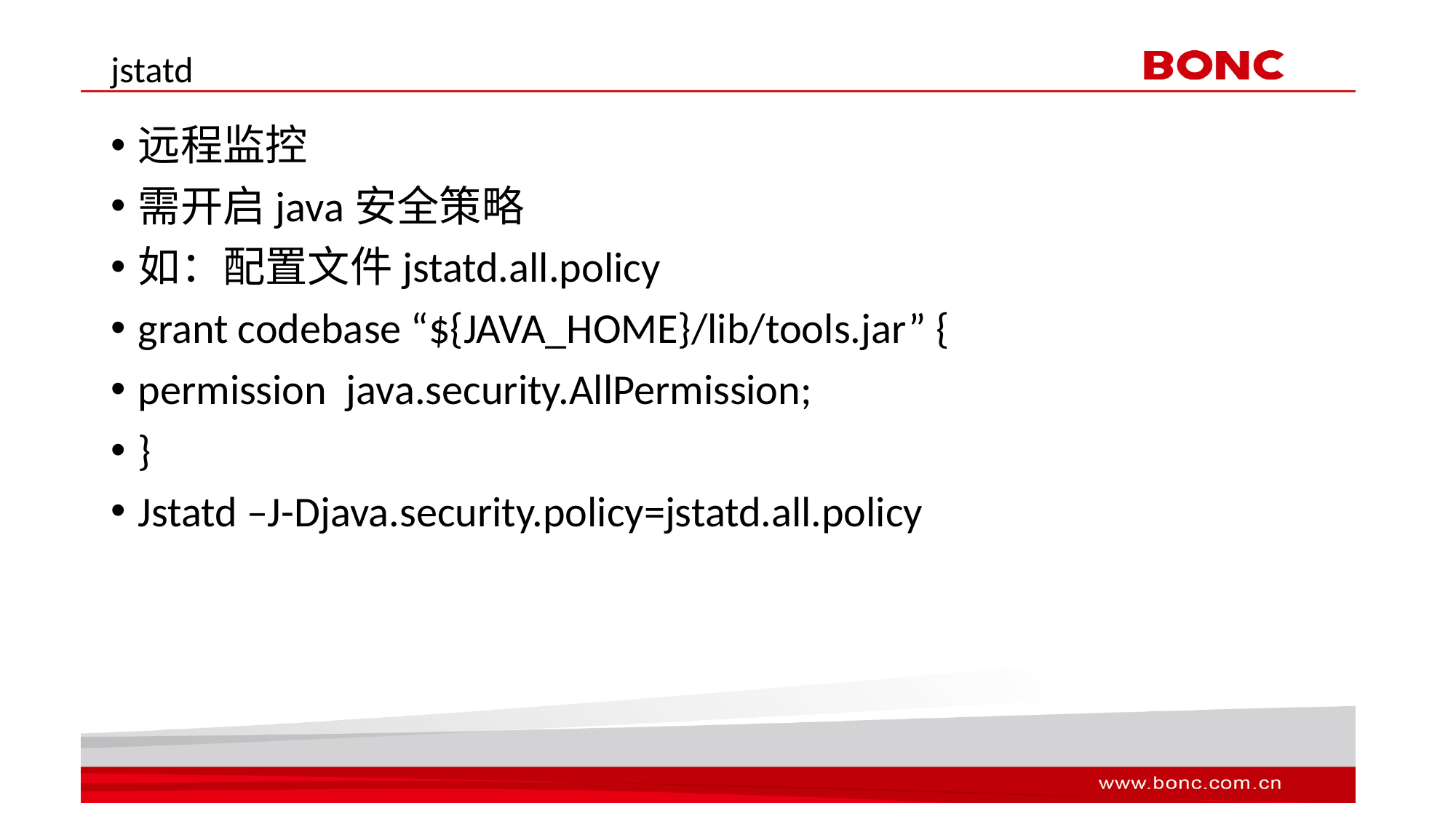

# jstatd
远程监控
需开启java安全策略
如：配置文件jstatd.all.policy
grant codebase “${JAVA_HOME}/lib/tools.jar” {
permission  java.security.AllPermission;
}
Jstatd –J-Djava.security.policy=jstatd.all.policy